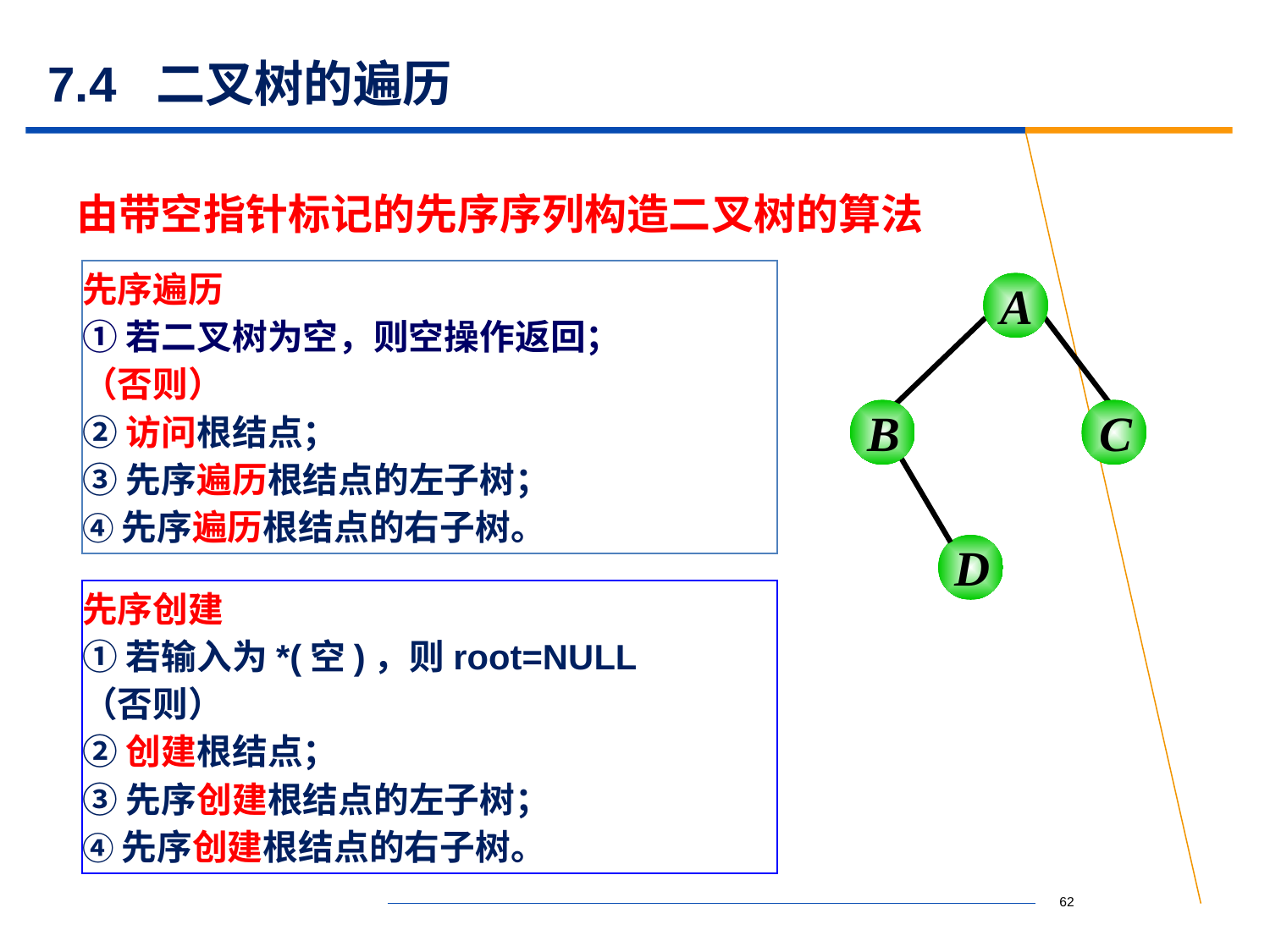

# 7.4  二叉树的遍历
由带空指针标记的先序序列构造二叉树的算法
先序遍历
①若二叉树为空，则空操作返回；
（否则）
②访问根结点；
③先序遍历根结点的左子树；
④先序遍历根结点的右子树。

A

B
C

D
先序创建
①若输入为*(空)，则root=NULL
（否则）
②创建根结点；
③先序创建根结点的左子树；
④先序创建根结点的右子树。